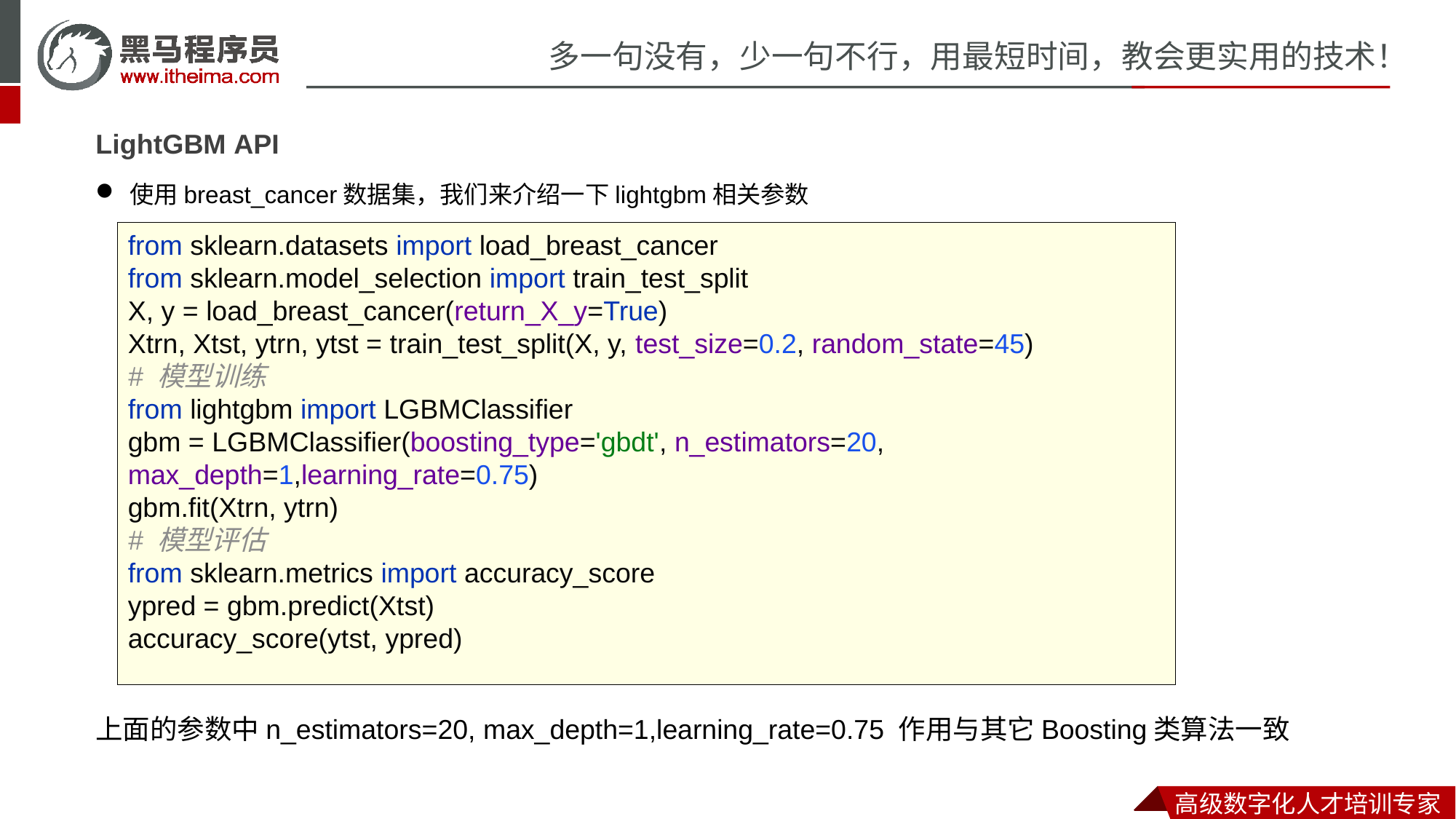

LightGBM API
使用breast_cancer数据集，我们来介绍一下lightgbm相关参数

from sklearn.datasets import load_breast_cancer
from sklearn.model_selection import train_test_split
X, y = load_breast_cancer(return_X_y=True)
Xtrn, Xtst, ytrn, ytst = train_test_split(X, y, test_size=0.2, random_state=45)
# 模型训练
from lightgbm import LGBMClassifier
gbm = LGBMClassifier(boosting_type='gbdt', n_estimators=20, max_depth=1,learning_rate=0.75)
gbm.fit(Xtrn, ytrn)
# 模型评估
from sklearn.metrics import accuracy_score
ypred = gbm.predict(Xtst)
accuracy_score(ytst, ypred)

上面的参数中n_estimators=20, max_depth=1,learning_rate=0.75 作用与其它Boosting类算法一致